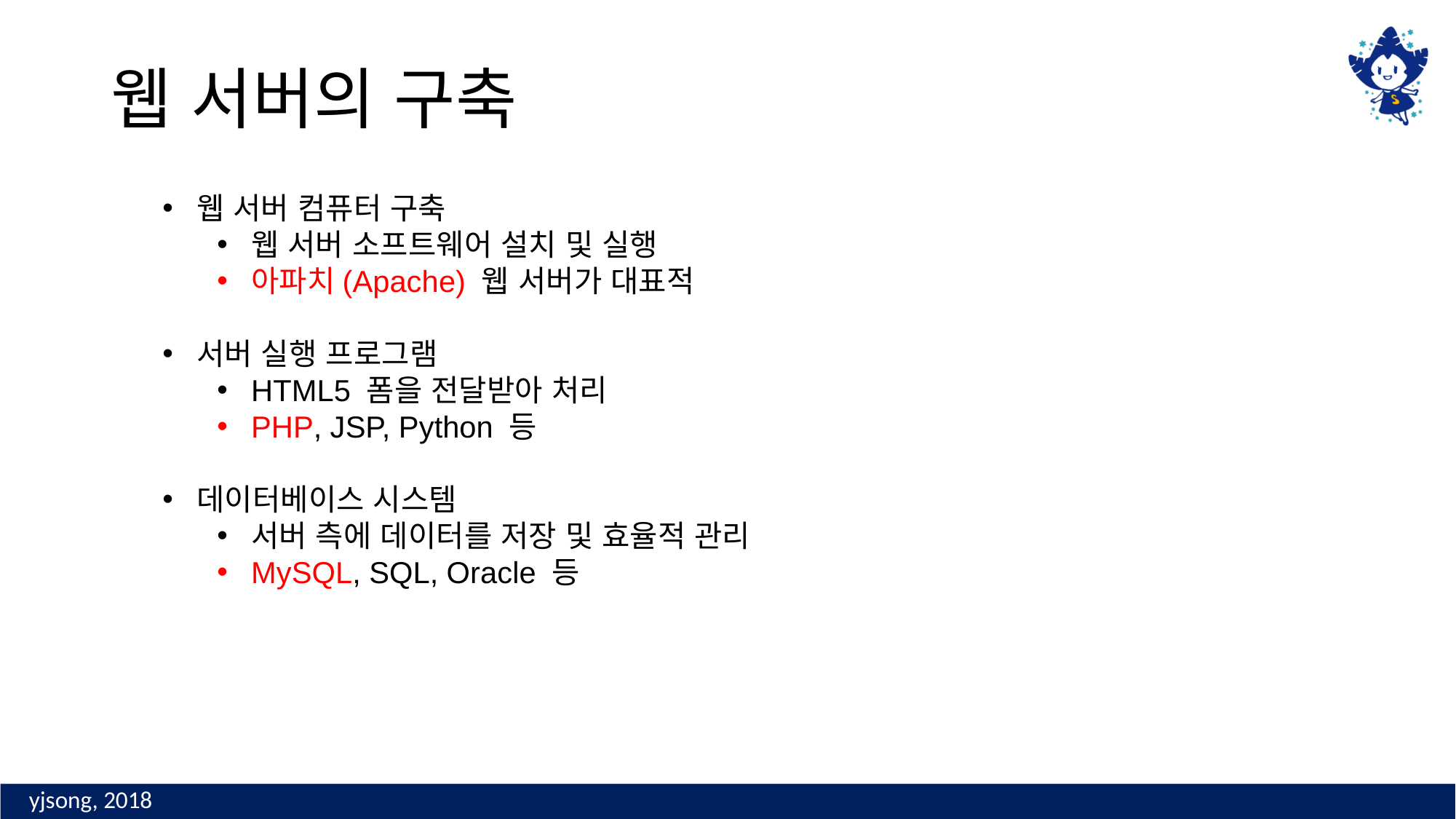

# 웹 서버의 구축
웹 서버 컴퓨터 구축
웹 서버 소프트웨어 설치 및 실행
아파치(Apache) 웹 서버가 대표적

서버 실행 프로그램
HTML5 폼을 전달받아 처리
PHP, JSP, Python 등

데이터베이스 시스템
서버 측에 데이터를 저장 및 효율적 관리
MySQL, SQL, Oracle 등